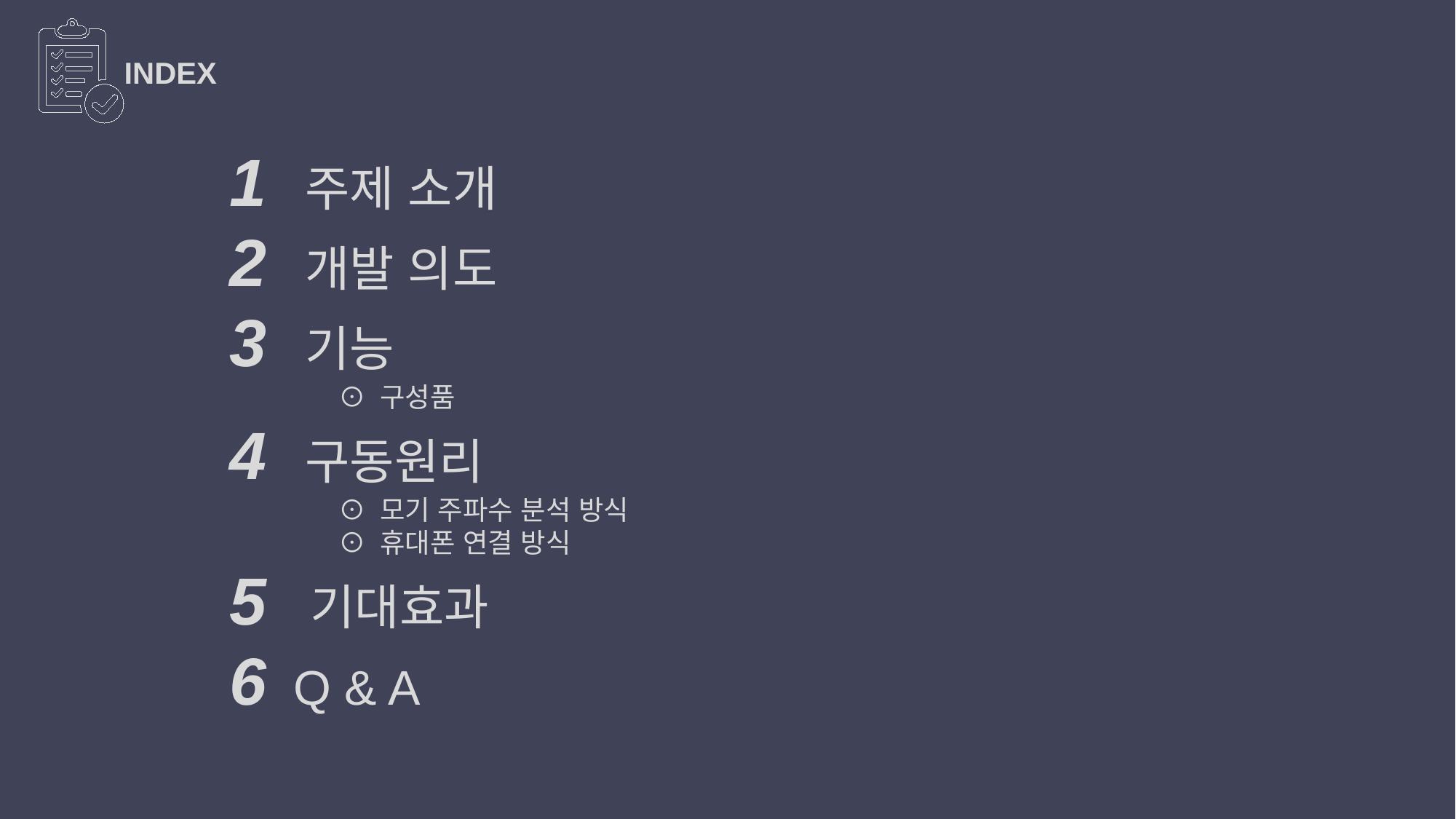

INDEX
1  주제 소개
2  개발 의도
3  기능
	⊙ 구성품
4  구동원리
	⊙ 모기 주파수 분석 방식
	⊙ 휴대폰 연결 방식
5  기대효과
6  Q & A